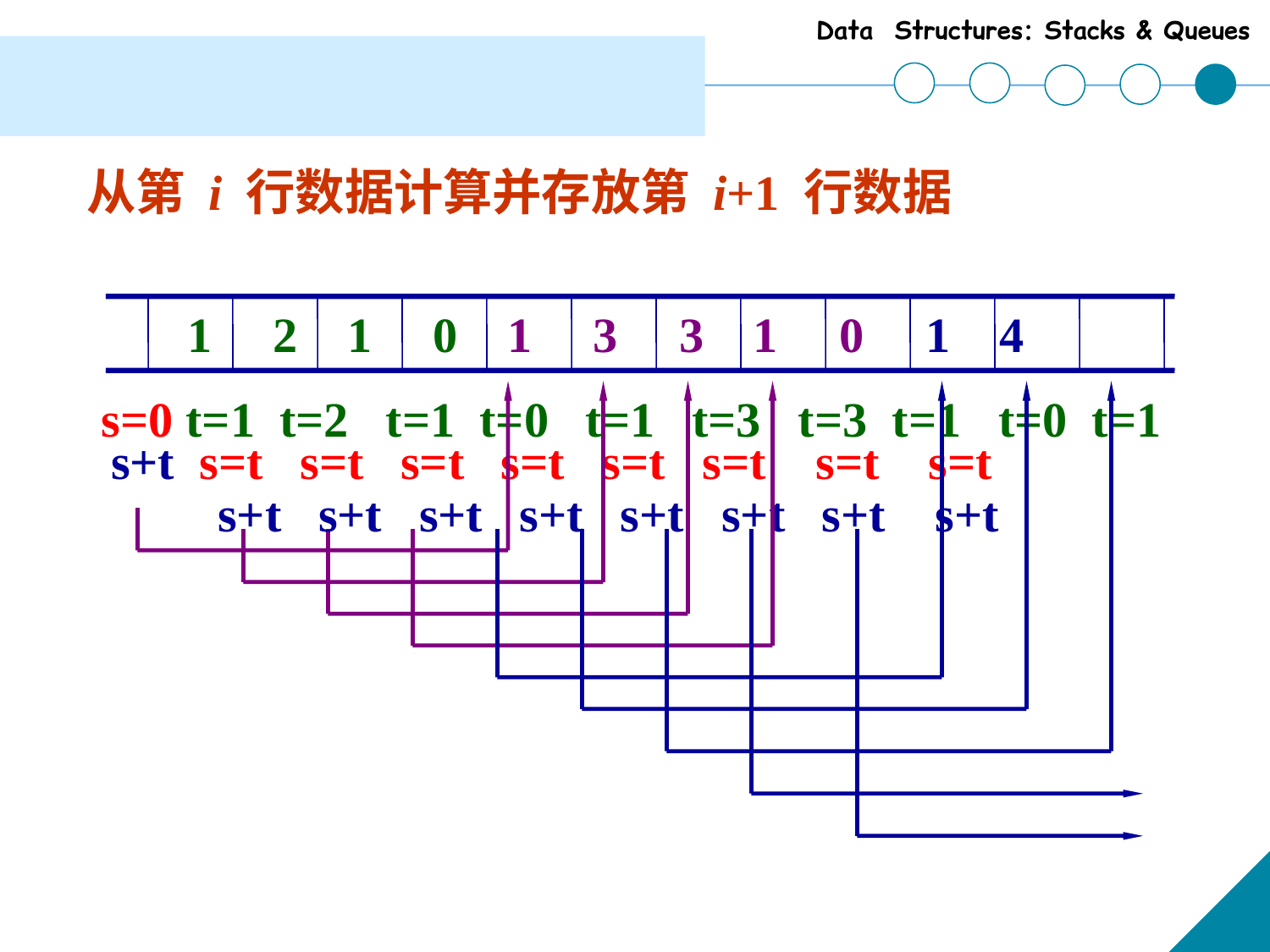

从第 i 行数据计算并存放第 i+1 行数据

1     2    1     0    1     3     3    1     0     1    4

s=0 t=1  t=2   t=1  t=0   t=1   t=3   t=3  t=1   t=0  t=1

s+t  s=t   s=t   s=t   s=t   s=t   s=t    s=t    s=t
s+t   s+t   s+t   s+t   s+t   s+t   s+t    s+t